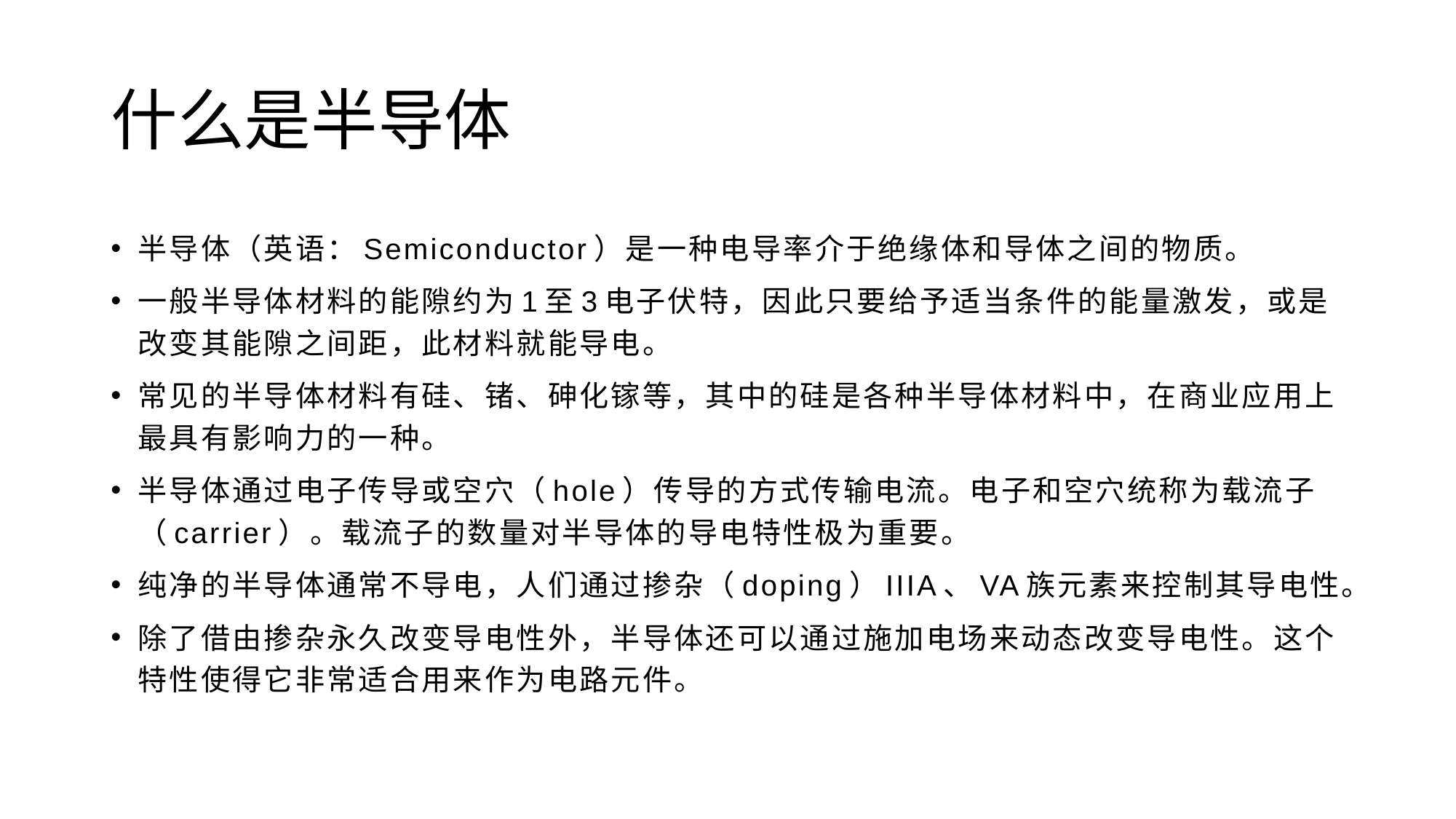

# 什么是半导体
半导体（英语：Semiconductor）是一种电导率介于绝缘体和导体之间的物质。
一般半导体材料的能隙约为1至3电子伏特，因此只要给予适当条件的能量激发，或是改变其能隙之间距，此材料就能导电。
常见的半导体材料有硅、锗、砷化镓等，其中的硅是各种半导体材料中，在商业应用上最具有影响力的一种。
半导体通过电子传导或空穴（hole）传导的方式传输电流。电子和空穴统称为载流子（carrier）。载流子的数量对半导体的导电特性极为重要。
纯净的半导体通常不导电，人们通过掺杂（doping）IIIA、VA族元素来控制其导电性。
除了借由掺杂永久改变导电性外，半导体还可以通过施加电场来动态改变导电性。这个特性使得它非常适合用来作为电路元件。